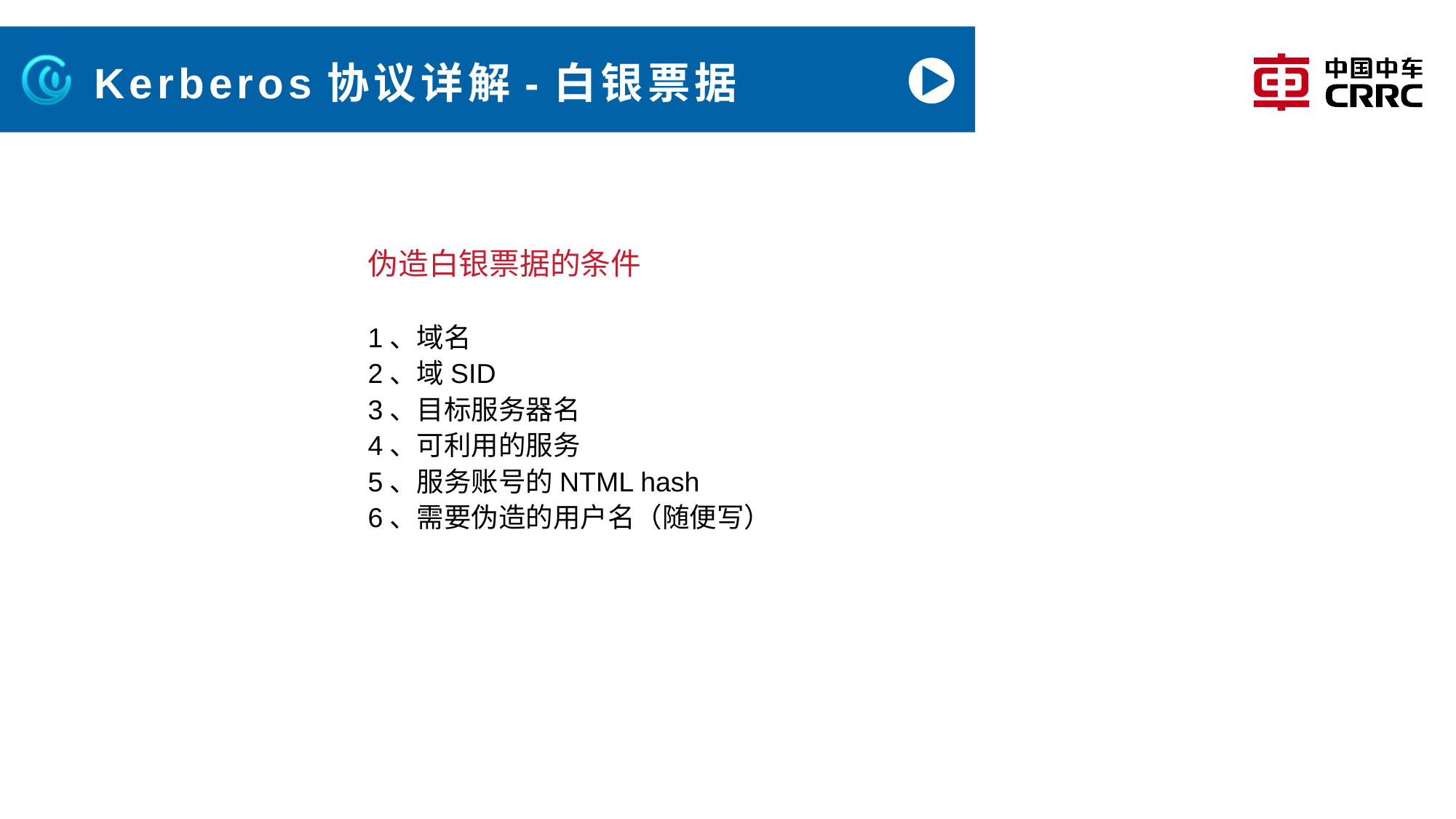

# Kerberos协议详解-白银票据
伪造白银票据的条件

1、域名
2、域SID
3、目标服务器名
4、可利用的服务
5、服务账号的NTML hash
6、需要伪造的用户名（随便写）

94